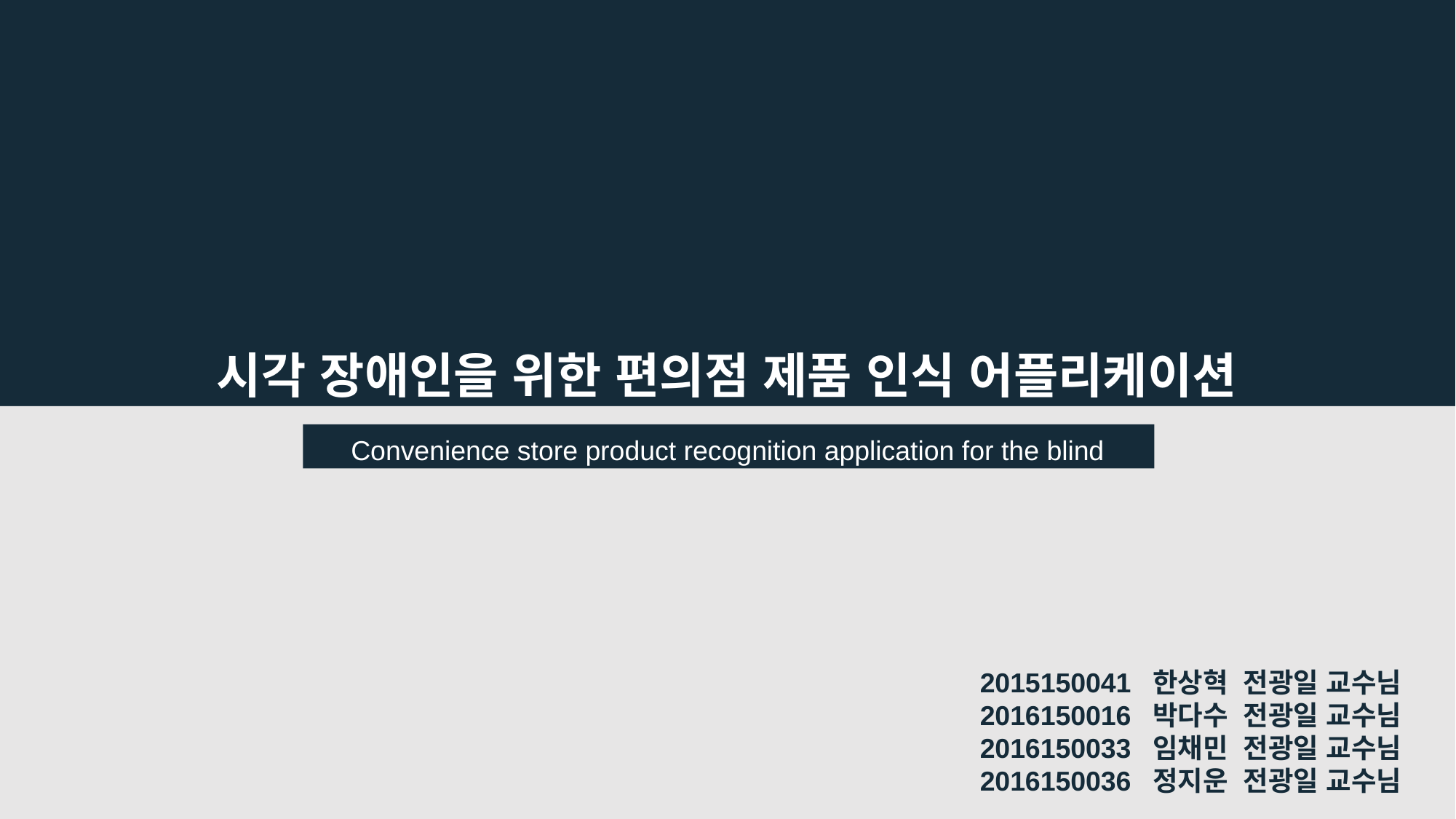

시각 장애인을 위한 편의점 제품 인식 어플리케이션

Convenience store product recognition application for the blind
2015150041  한상혁  전광일 교수님
2016150016  박다수  전광일 교수님
2016150033  임채민  전광일 교수님
2016150036  정지운  전광일 교수님